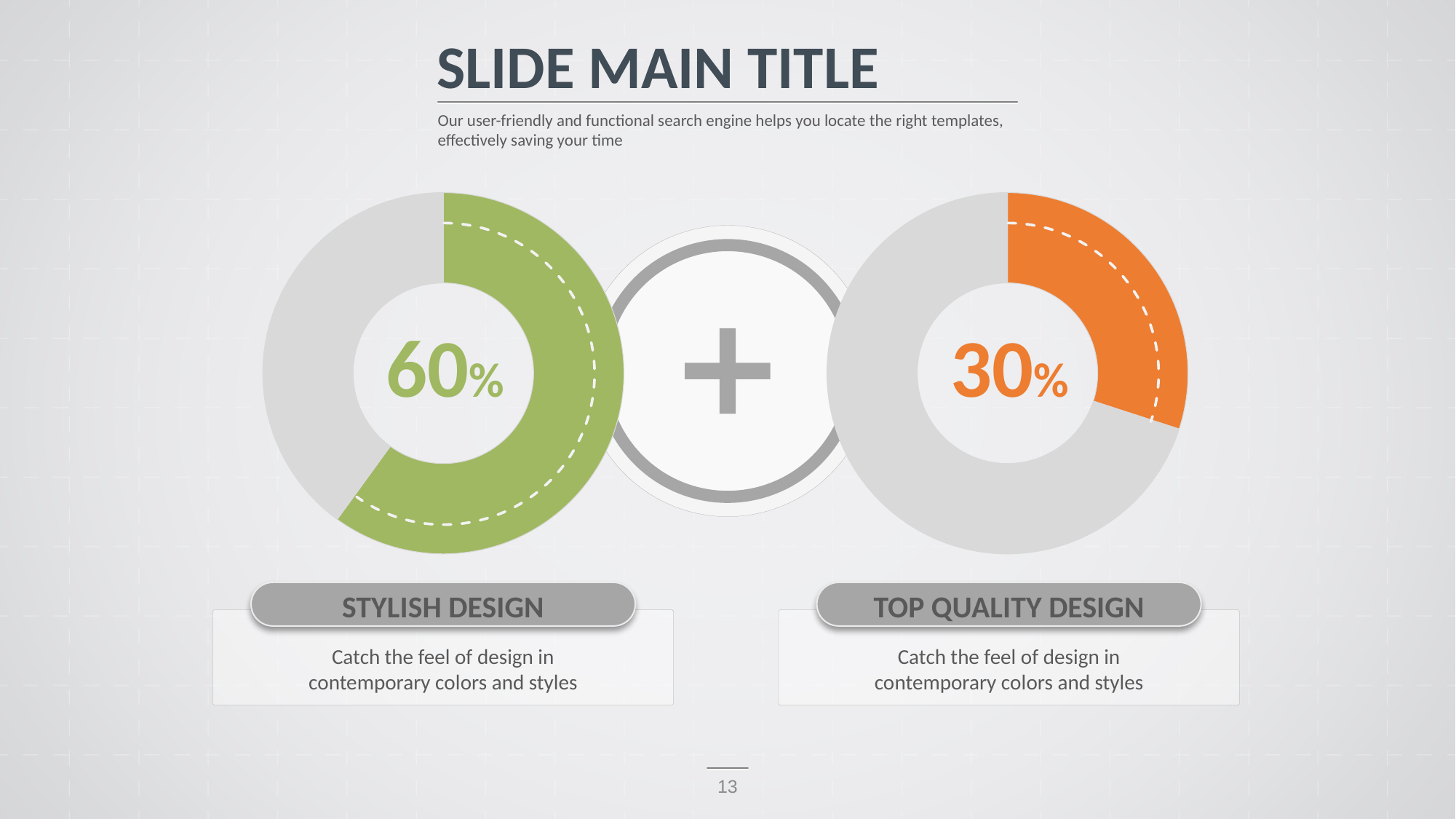

SLIDE MAIN TITLE
Our user-friendly and functional search engine helps you locate the right templates, effectively saving your time

### Chart

| Category | 판매 |
|---|---|
| value01 | 60.0 |
| value02 | 40.0 |

### Chart

| Category | 판매 |
|---|---|
| value01 | 30.0 |
| value02 | 70.0 |

60%
30%
STYLISH DESIGN

Catch the feel of design in contemporary colors and styles
TOP QUALITY DESIGN

Catch the feel of design in contemporary colors and styles
13